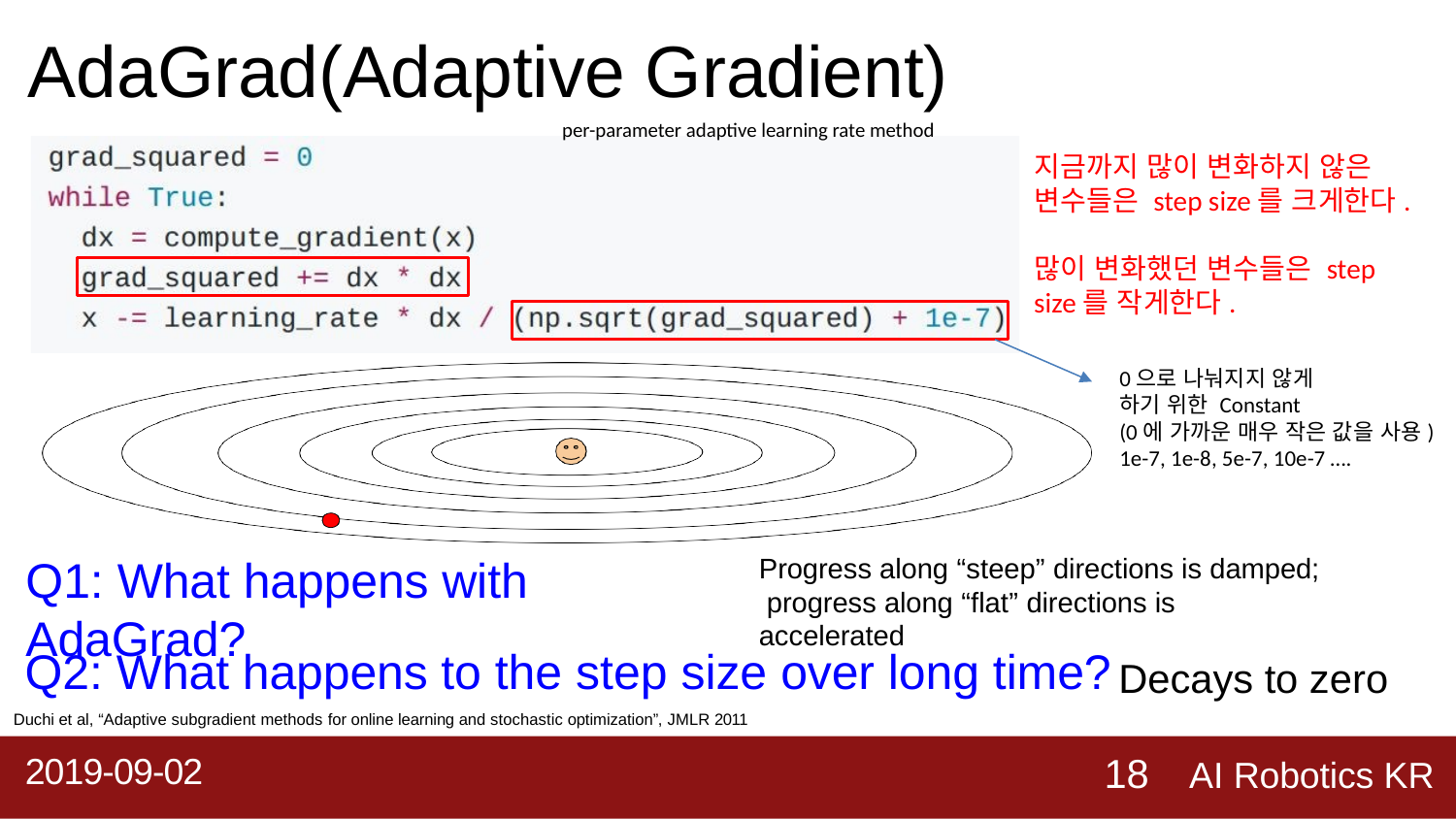

# AdaGrad(Adaptive Gradient)
per-parameter adaptive learning rate method

지금까지 많이 변화하지 않은 변수들은 step size를 크게한다.

많이 변화했던 변수들은 step size를 작게한다.

0으로 나눠지지 않게
하기 위한 Constant
(0에 가까운 매우 작은 값을 사용)
1e-7, 1e-8, 5e-7, 10e-7 ….

Q1: What happens with AdaGrad?
Progress along “steep” directions is damped;  progress along “flat” directions is accelerated
Q2: What happens to the step size over long time?
Decays to zero
Duchi et al, “Adaptive subgradient methods for online learning and stochastic optimization”, JMLR 2011
AI Robotics KR
2019-09-02
18